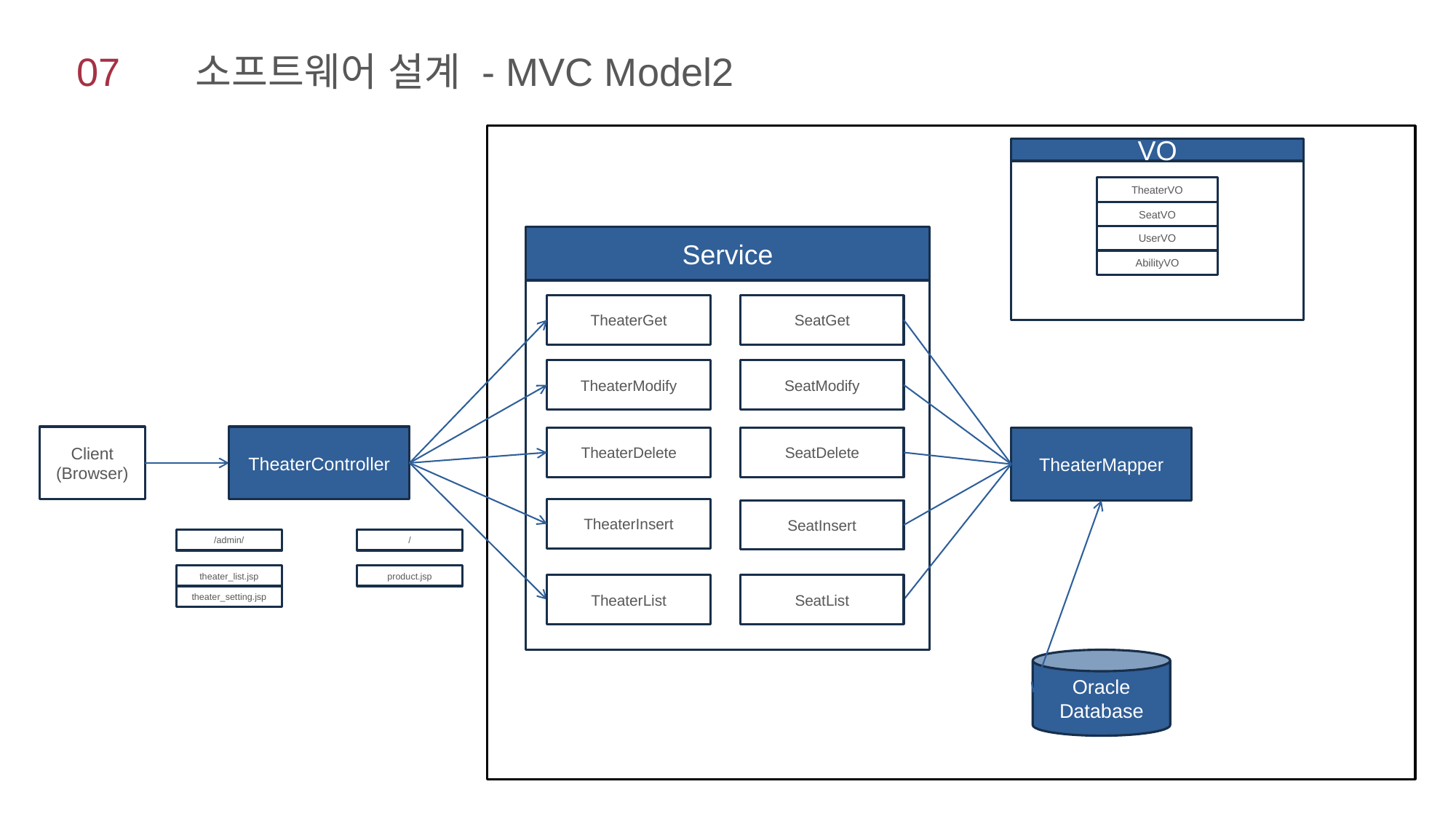

07      소프트웨어 설계 - MVC Model2

VO

TheaterVO
SeatVO
UserVO
Service

AbilityVO
TheaterGet
SeatGet
TheaterModify
SeatModify
Client
(Browser)
TheaterController
TheaterDelete
SeatDelete
TheaterMapper
TheaterInsert
SeatInsert
/admin/
/
product.jsp
theater_list.jsp
TheaterList
SeatList
theater_setting.jsp
Oracle
Database